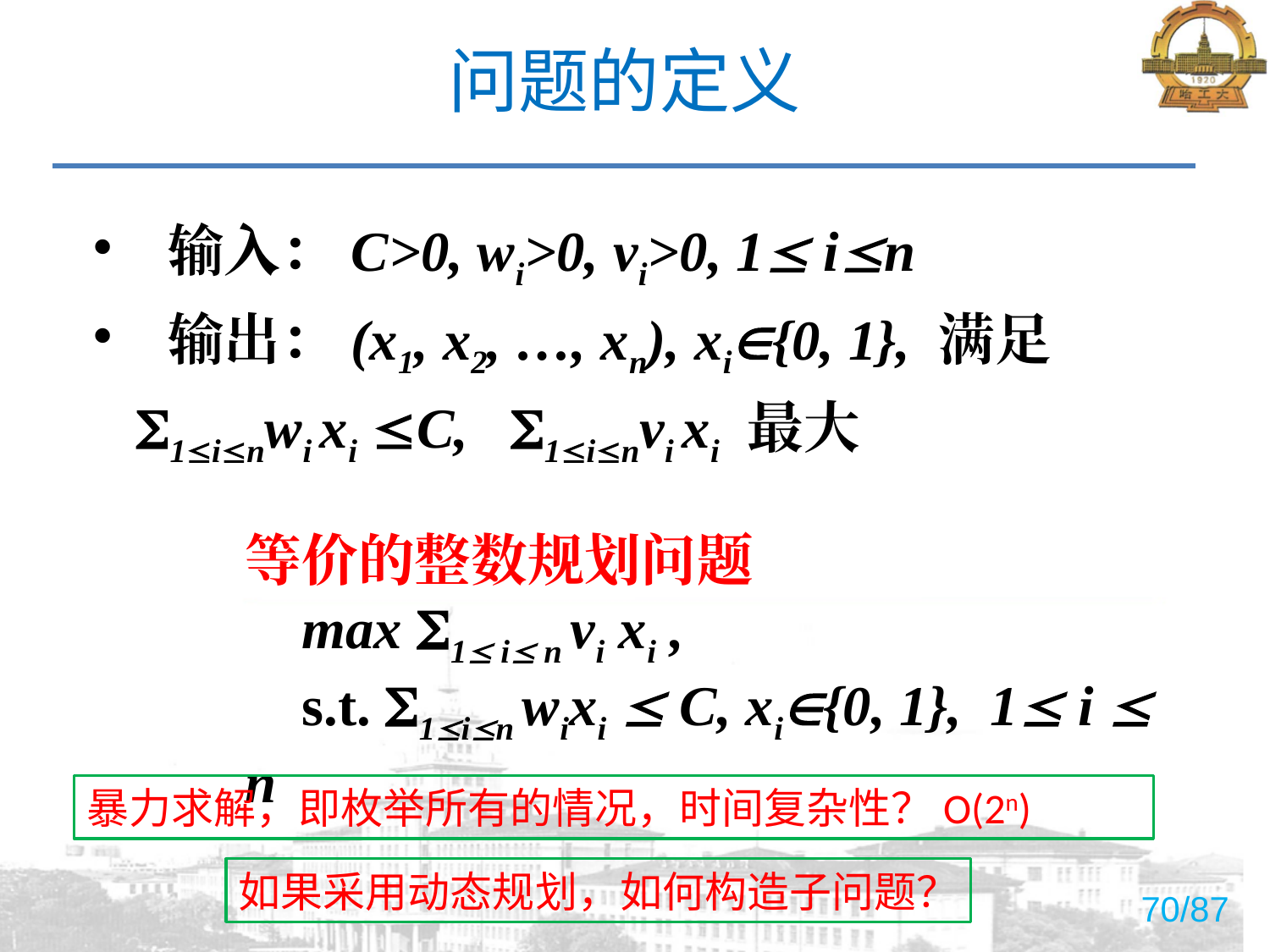

# 问题的定义
输入：C>0, wi>0, vi>0, 1≤ i≤n
输出：(x1, x2, …, xn), xi∈{0, 1}, 满足
   Σ1≤i≤nwi xi ≤C,   Σ1≤i≤nvi xi 最大
等价的整数规划问题
    max Σ1≤ i≤ n vi xi ,
    s.t. Σ1≤i≤n wixi ≤ C, xi∈{0, 1},  1≤ i ≤ n
暴力求解，即枚举所有的情况，时间复杂性？O(2n)
如果采用动态规划，如何构造子问题？